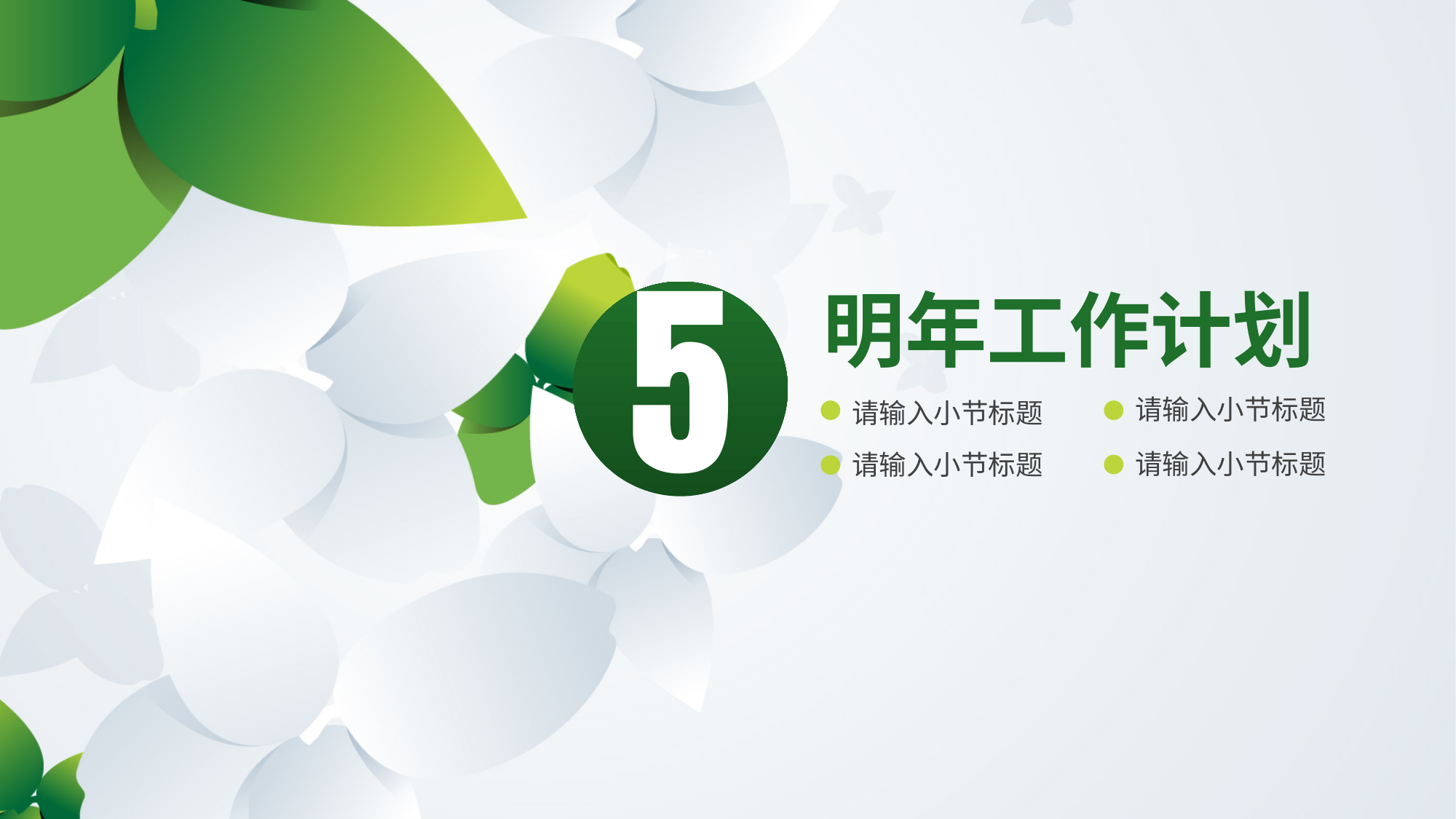

5
明年工作计划

请输入小节标题

请输入小节标题

请输入小节标题

请输入小节标题